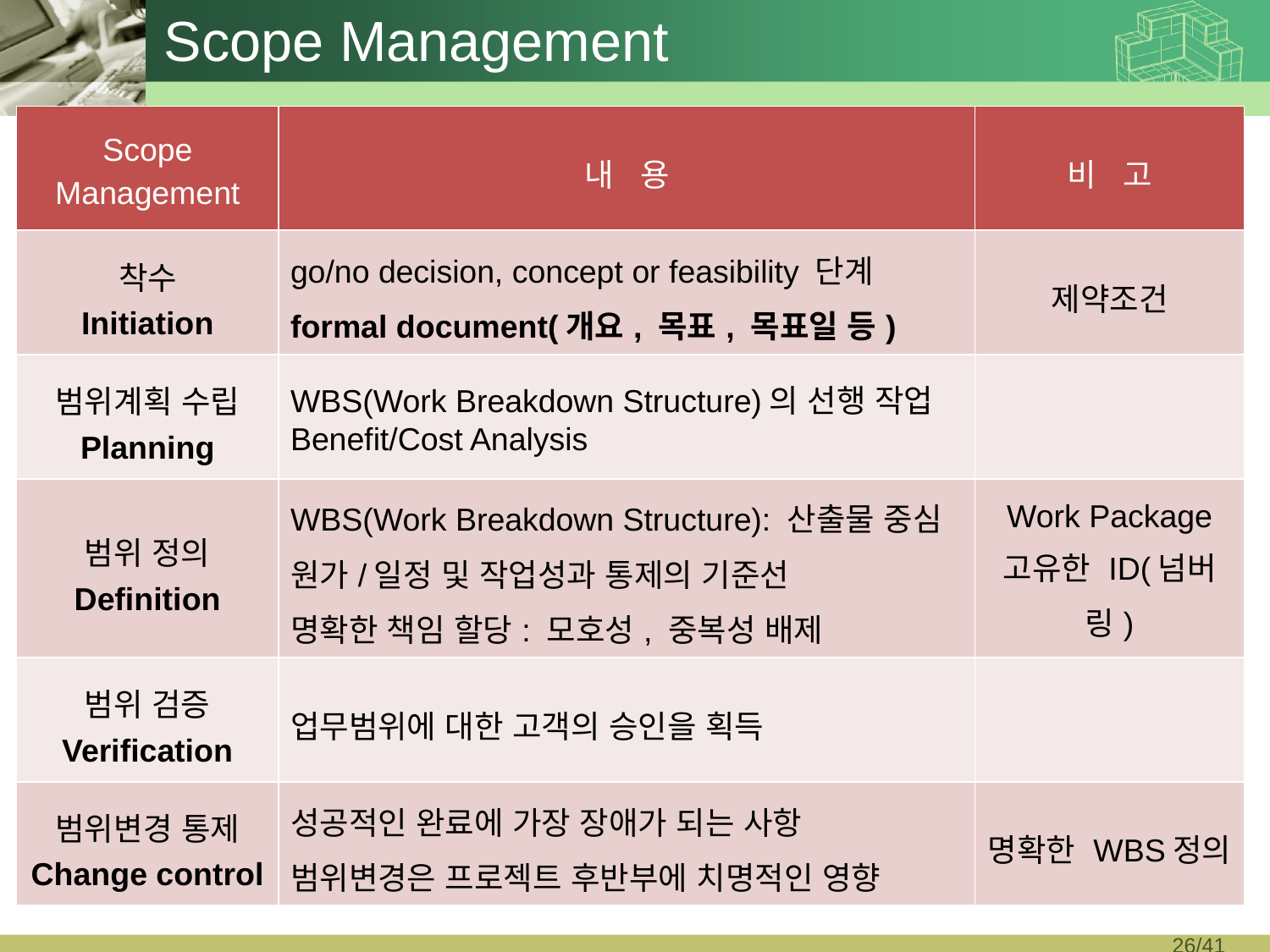

# Scope Management
| Scope Management | 내 용 | 비 고 |
| --- | --- | --- |
| 착수 Initiation | go/no decision, concept or feasibility 단계 formal document(개요, 목표, 목표일 등) | 제약조건 |
| 범위계획 수립 Planning | WBS(Work Breakdown Structure)의 선행 작업 Benefit/Cost Analysis |  |
| 범위 정의 Definition | WBS(Work Breakdown Structure): 산출물 중심 원가/일정 및 작업성과 통제의 기준선 명확한 책임 할당: 모호성, 중복성 배제 | Work Package 고유한 ID(넘버링) |
| 범위 검증 Verification | 업무범위에 대한 고객의 승인을 획득 |  |
| 범위변경 통제 Change control | 성공적인 완료에 가장 장애가 되는 사항 범위변경은 프로젝트 후반부에 치명적인 영향 | 명확한 WBS정의 |